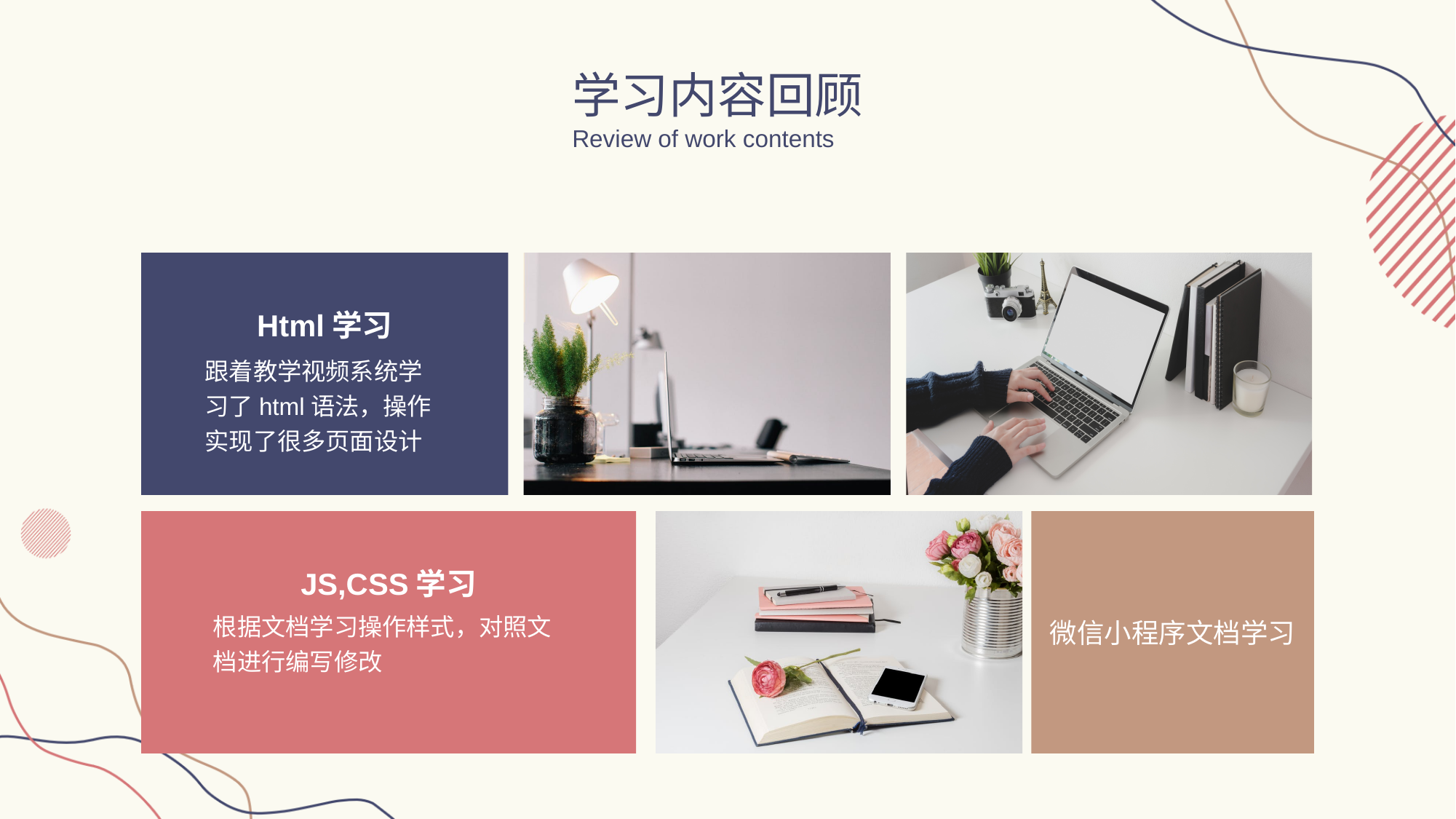

学习内容回顾
Review of work contents

Html学习
跟着教学视频系统学习了html语法，操作实现了很多页面设计

微信小程序文档学习
JS,CSS学习
根据文档学习操作样式，对照文档进行编写修改